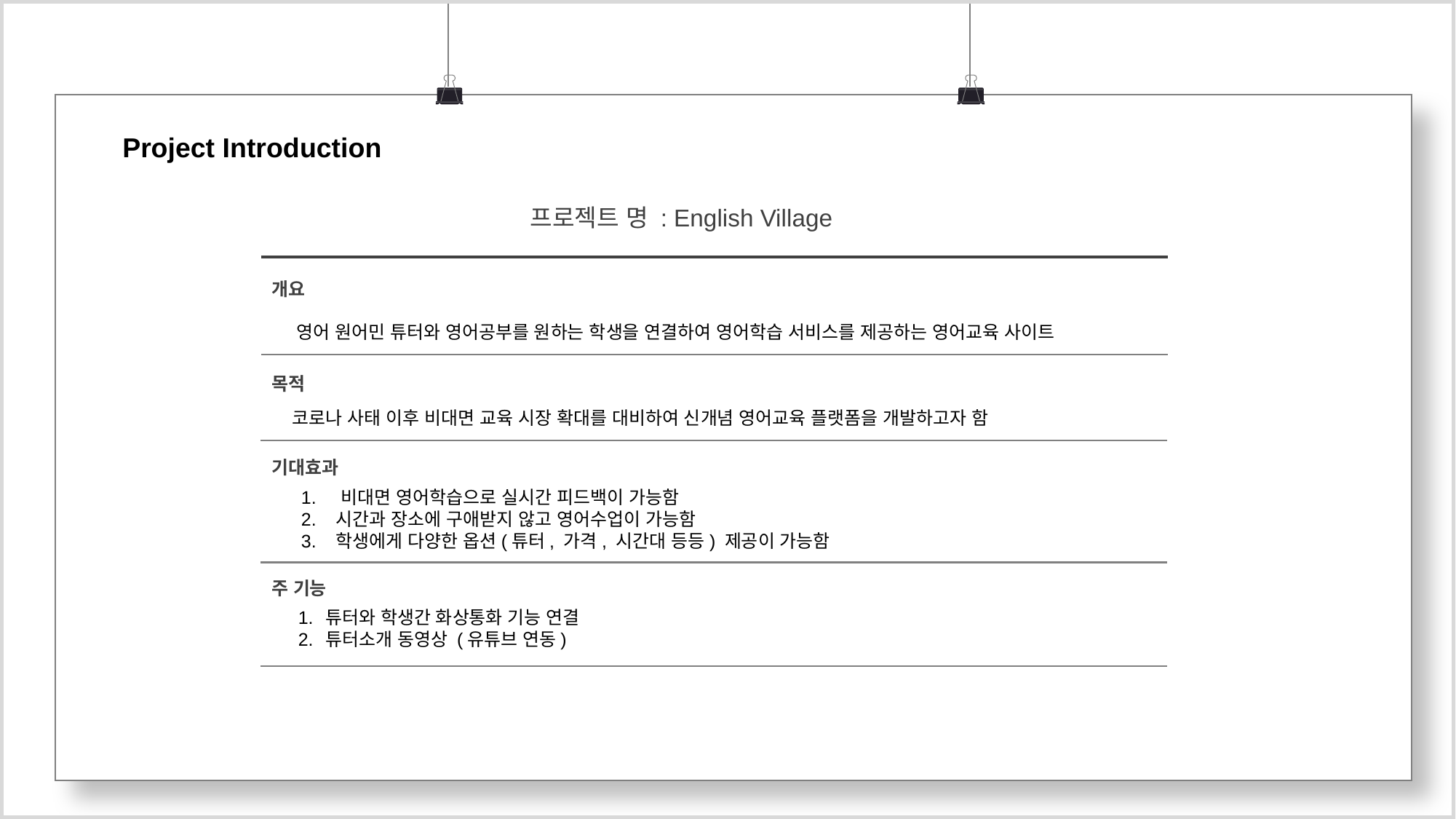

Project Introduction
프로젝트 명 : English Village
개요

    영어 원어민 튜터와 영어공부를 원하는 학생을 연결하여 영어학습 서비스를 제공하는 영어교육 사이트
목적

    코로나 사태 이후 비대면 교육 시장 확대를 대비하여 신개념 영어교육 플랫폼을 개발하고자 함
기대효과
1.    비대면 영어학습으로 실시간 피드백이 가능함
2.   시간과 장소에 구애받지 않고 영어수업이 가능함
3.   학생에게 다양한 옵션(튜터, 가격, 시간대 등등) 제공이 가능함
주 기능
튜터와 학생간 화상통화 기능 연결
튜터소개 동영상 (유튜브 연동)